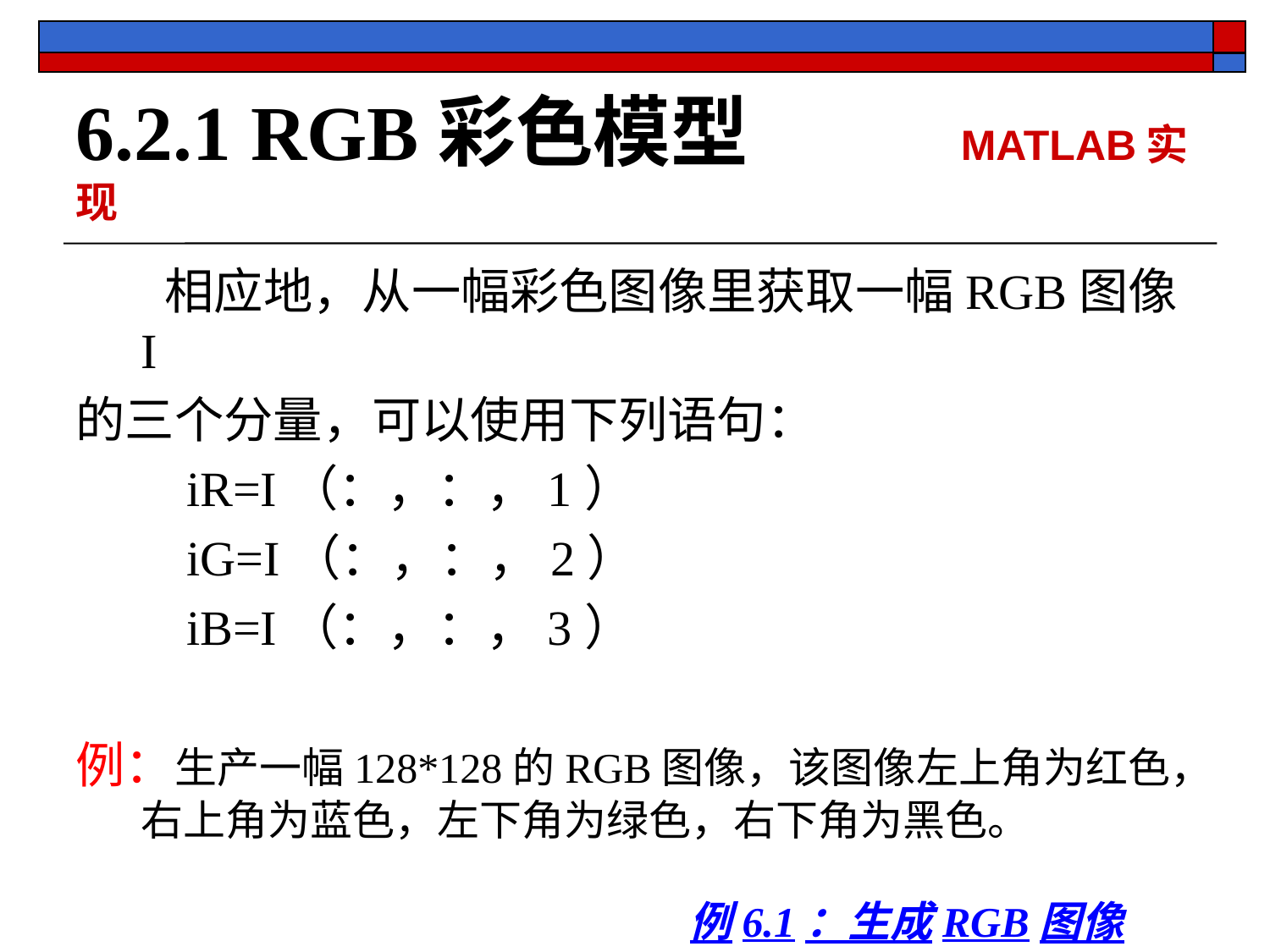

# 6.2.1 RGB彩色模型           MATLAB实现
       相应地，从一幅彩色图像里获取一幅RGB图像I
的三个分量，可以使用下列语句：
         iR=I（：，：，1）
         iG=I（：，：，2）
         iB=I（：，：，3）

例：生产一幅128*128的RGB图像，该图像左上角为红色，右上角为蓝色，左下角为绿色，右下角为黑色。
24
例6.1：生成RGB图像